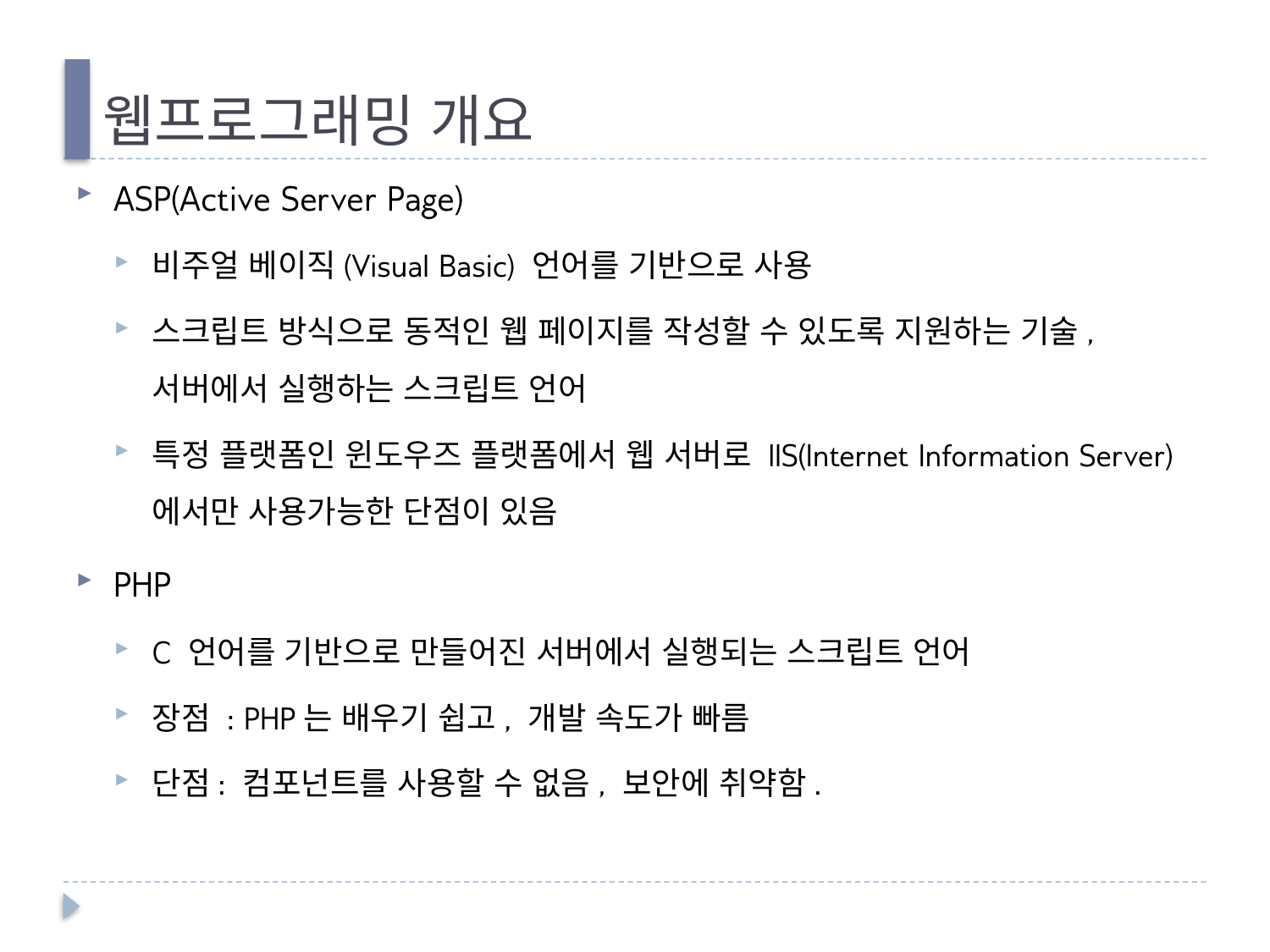

# 웹프로그래밍 개요
ASP(Active Server Page)
비주얼 베이직(Visual Basic) 언어를 기반으로 사용
스크립트 방식으로 동적인 웹 페이지를 작성할 수 있도록 지원하는 기술, 서버에서 실행하는 스크립트 언어
특정 플랫폼인 윈도우즈 플랫폼에서 웹 서버로 IIS(Internet Information Server)에서만 사용가능한 단점이 있음
PHP
C 언어를 기반으로 만들어진 서버에서 실행되는 스크립트 언어
장점 : PHP는 배우기 쉽고, 개발 속도가 빠름
단점: 컴포넌트를 사용할 수 없음, 보안에 취약함.